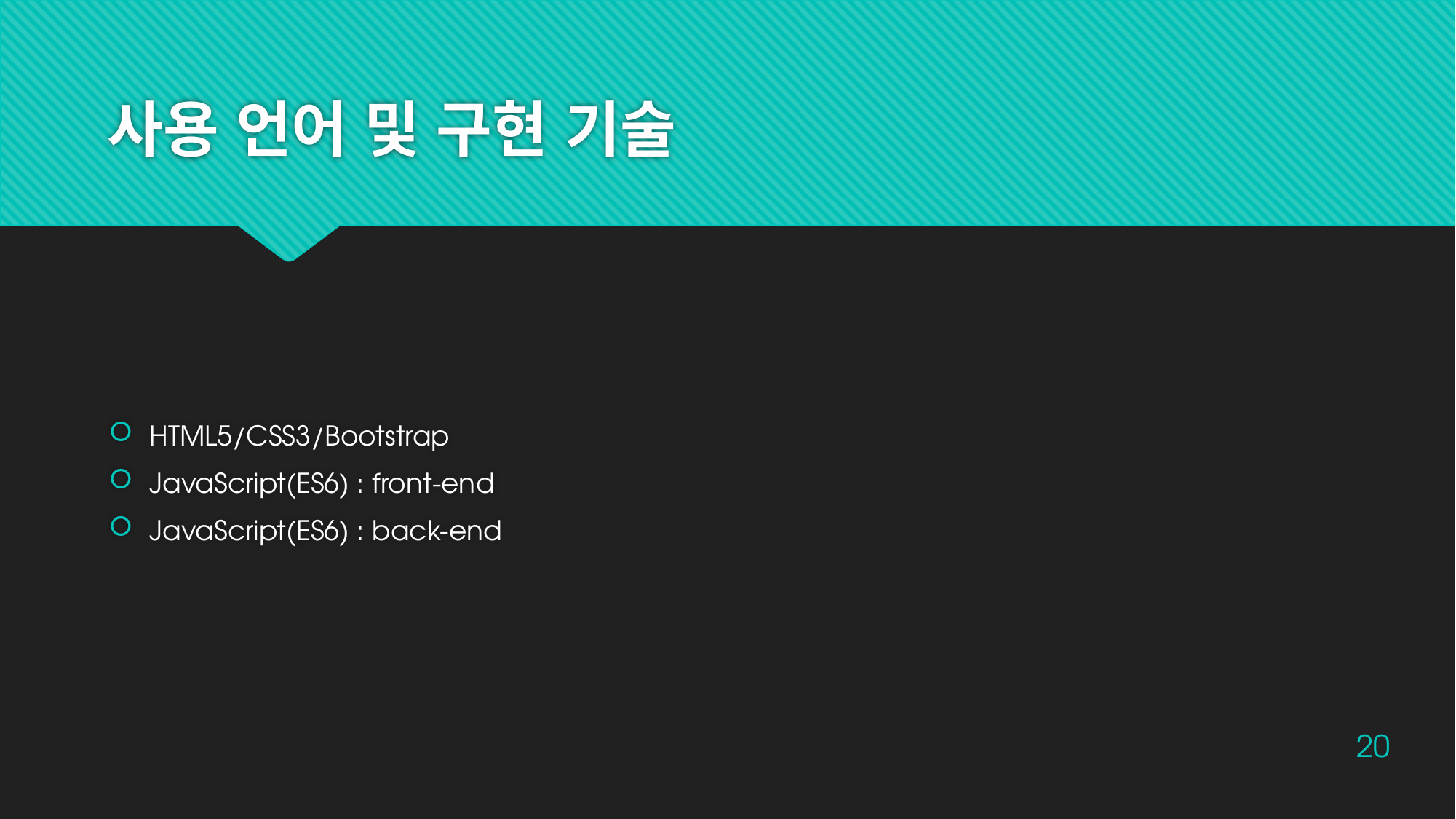

# 사용 언어 및 구현 기술
HTML5/CSS3/Bootstrap
JavaScript(ES6) : front-end
JavaScript(ES6) : back-end
20